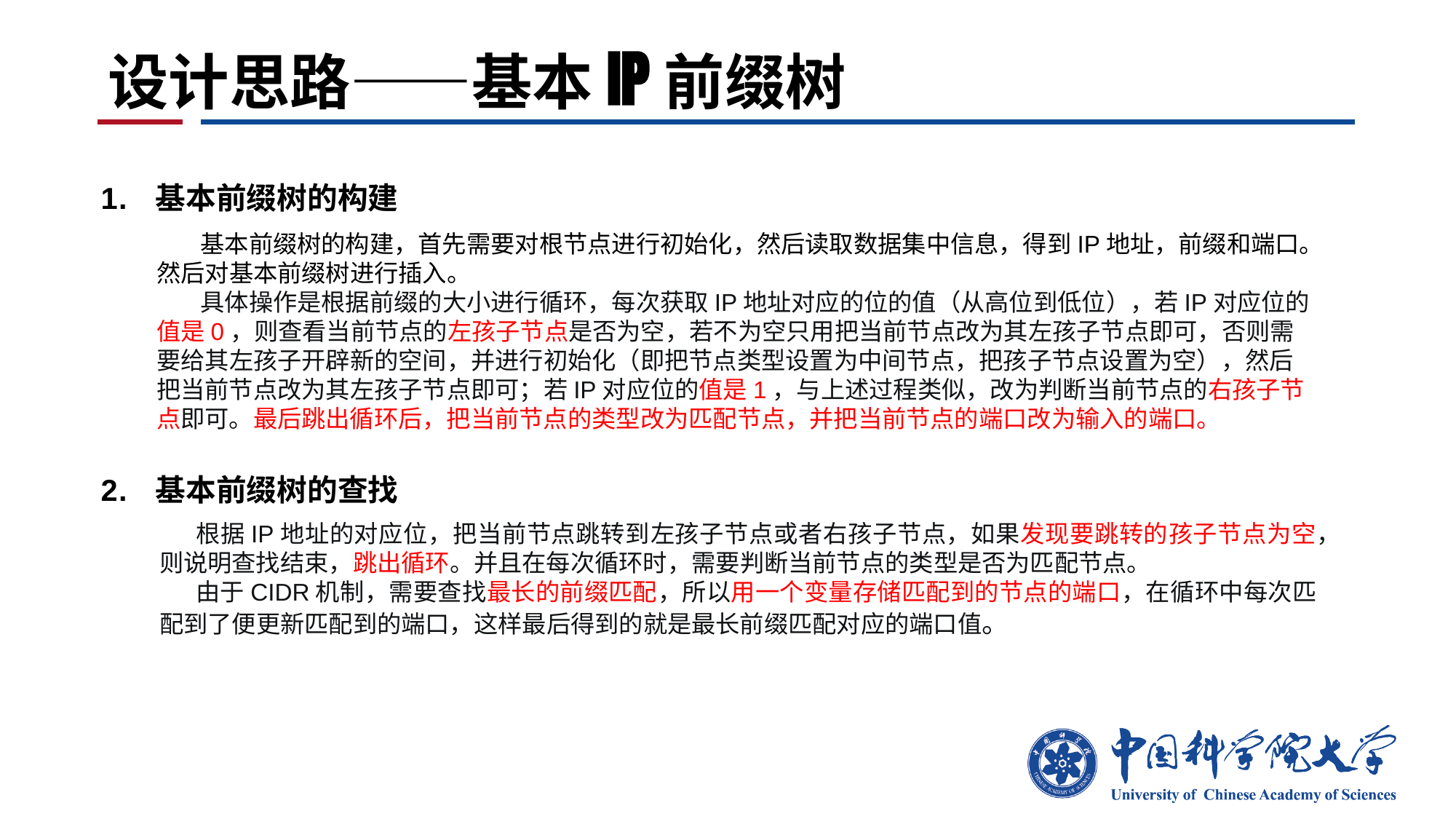

# 设计思路——基本IP前缀树
基本前缀树的构建
       基本前缀树的构建，首先需要对根节点进行初始化，然后读取数据集中信息，得到IP地址，前缀和端口。然后对基本前缀树进行插入。
       具体操作是根据前缀的大小进行循环，每次获取IP地址对应的位的值（从高位到低位），若IP对应位的值是0，则查看当前节点的左孩子节点是否为空，若不为空只用把当前节点改为其左孩子节点即可，否则需要给其左孩子开辟新的空间，并进行初始化（即把节点类型设置为中间节点，把孩子节点设置为空），然后把当前节点改为其左孩子节点即可；若IP对应位的值是1，与上述过程类似，改为判断当前节点的右孩子节点即可。最后跳出循环后，把当前节点的类型改为匹配节点，并把当前节点的端口改为输入的端口。

基本前缀树的查找
根据IP地址的对应位，把当前节点跳转到左孩子节点或者右孩子节点，如果发现要跳转的孩子节点为空，则说明查找结束，跳出循环。并且在每次循环时，需要判断当前节点的类型是否为匹配节点。
由于CIDR机制，需要查找最长的前缀匹配，所以用一个变量存储匹配到的节点的端口，在循环中每次匹配到了便更新匹配到的端口，这样最后得到的就是最长前缀匹配对应的端口值。